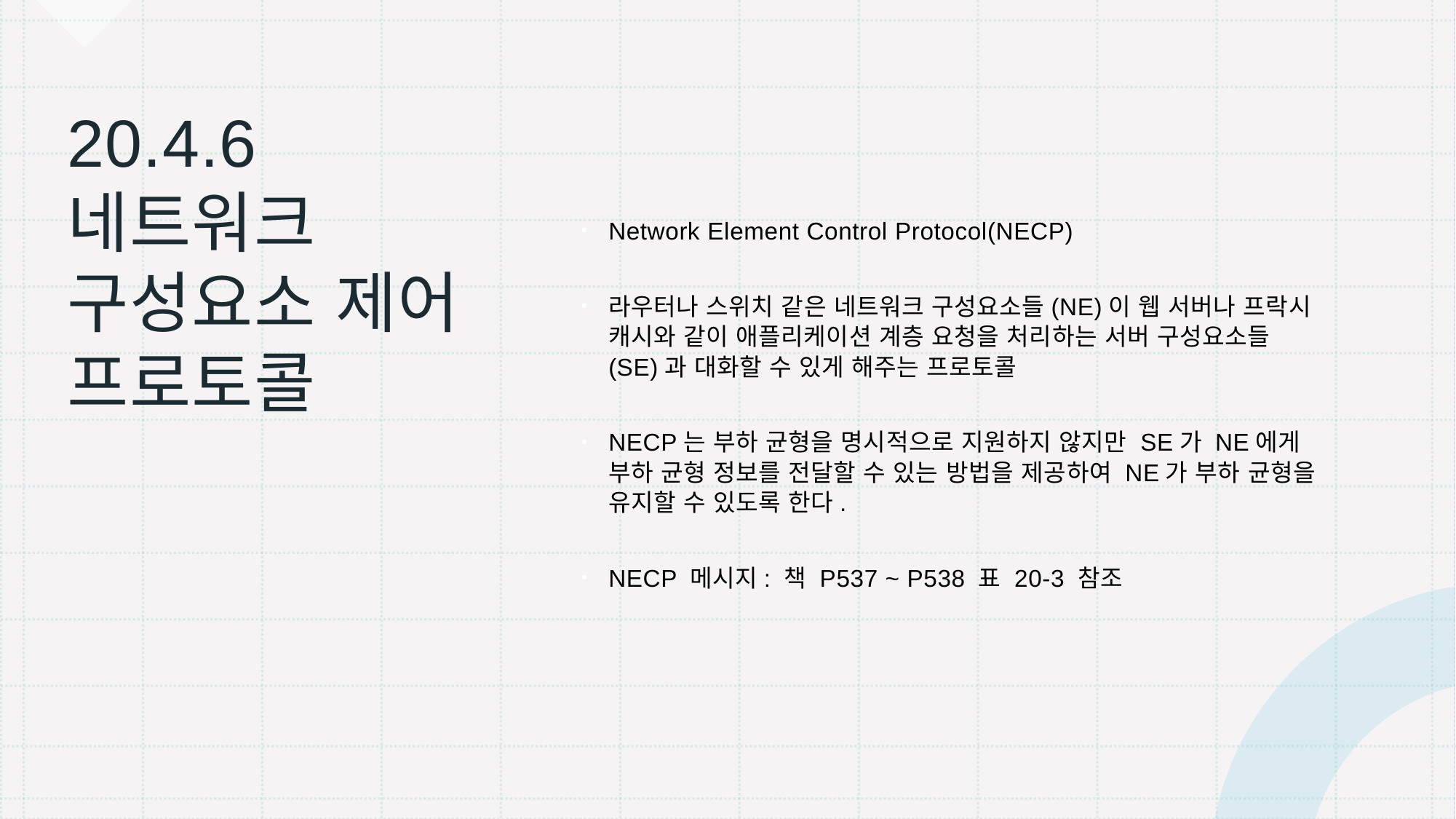

Network Element Control Protocol(NECP)

라우터나 스위치 같은 네트워크 구성요소들(NE)이 웹 서버나 프락시 캐시와 같이 애플리케이션 계층 요청을 처리하는 서버 구성요소들(SE)과 대화할 수 있게 해주는 프로토콜

NECP는 부하 균형을 명시적으로 지원하지 않지만 SE가 NE에게 부하 균형 정보를 전달할 수 있는 방법을 제공하여 NE가 부하 균형을 유지할 수 있도록 한다.

NECP 메시지: 책 P537 ~ P538 표 20-3 참조

# 20.4.6 네트워크 구성요소 제어 프로토콜